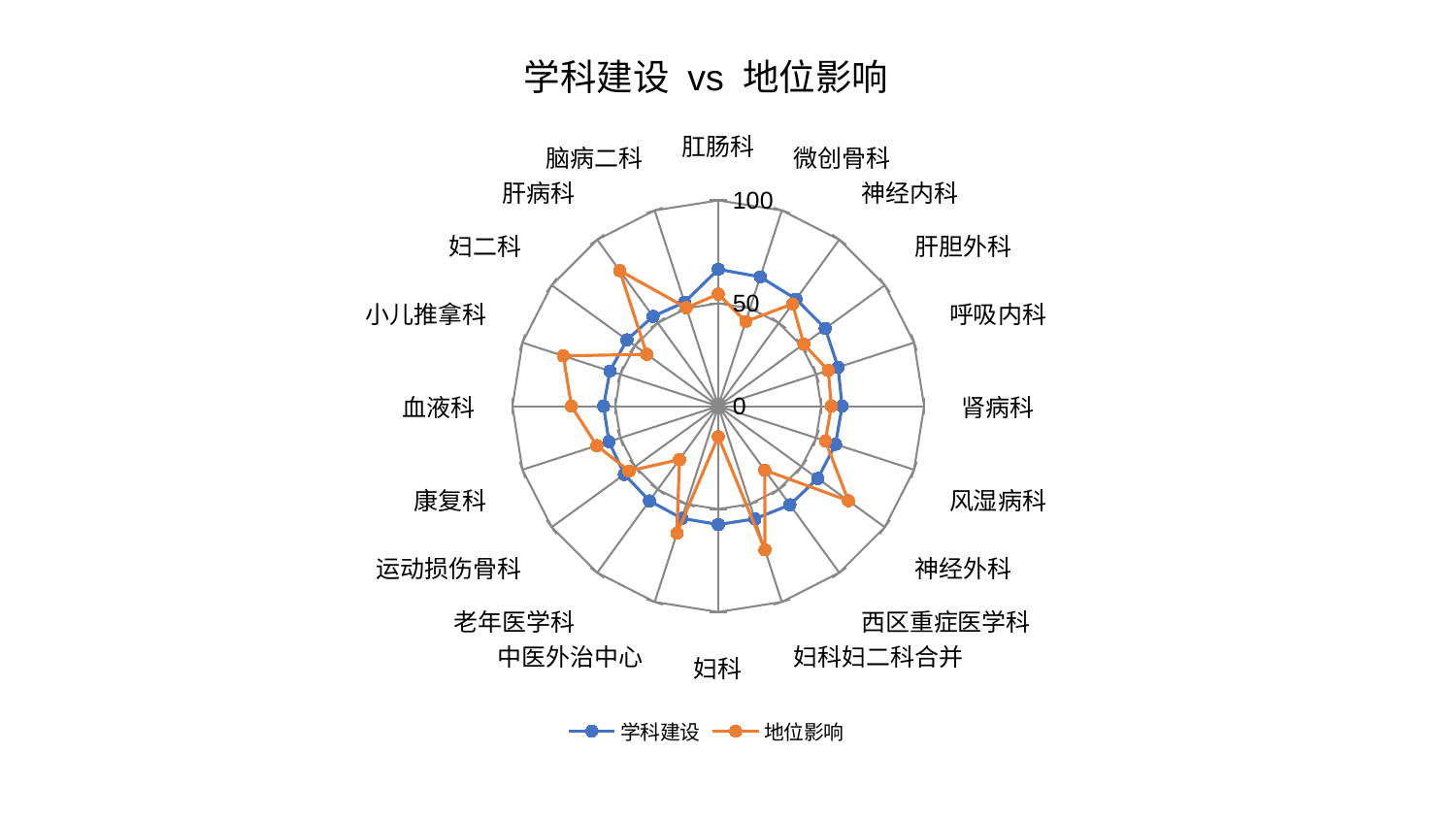

### Chart: 学科建设 vs 地位影响

| Category | 学科建设 | 地位影响 |
|---|---|---|
| 肛肠科 | 66.52963282865501 | 54.44525886130045 |
| 微创骨科 | 66.06429905200193 | 43.27709084960526 |
| 神经内科 | 64.30762968693939 | 61.39219691535046 |
| 肝胆外科 | 64.25868642607816 | 51.37471785113885 |
| 呼吸内科 | 61.20243356534295 | 56.19080262949504 |
| 肾病科 | 60.173126656446414 | 54.93370745854508 |
| 风湿病科 | 59.90049396216993 | 54.70598477366505 |
| 神经外科 | 59.76354882560624 | 78.16723954000999 |
| 西区重症医学科 | 59.23483318671089 | 38.422942783887926 |
| 妇科妇二科合并 | 57.59469138118501 | 73.42426523826703 |
| 妇科 | 57.50085554554083 | 14.779967522172013 |
| 中医外治中心 | 57.304224543835325 | 64.94358192355234 |
| 老年医学科 | 56.86191611924647 | 32.0863327020332 |
| 运动损伤骨科 | 56.391624051313684 | 53.60705213736989 |
| 康复科 | 55.84016679036681 | 62.03140988229825 |
| 血液科 | 55.68854823453013 | 71.29933192159238 |
| 小儿推拿科 | 55.347838941753935 | 79.12630113819883 |
| 妇二科 | 54.83416646686501 | 42.8928541655168 |
| 肝病科 | 53.941975426284316 | 81.41898897277402 |
| 脑病二科 | 53.099049666836706 | 50.317592604924755 |
22